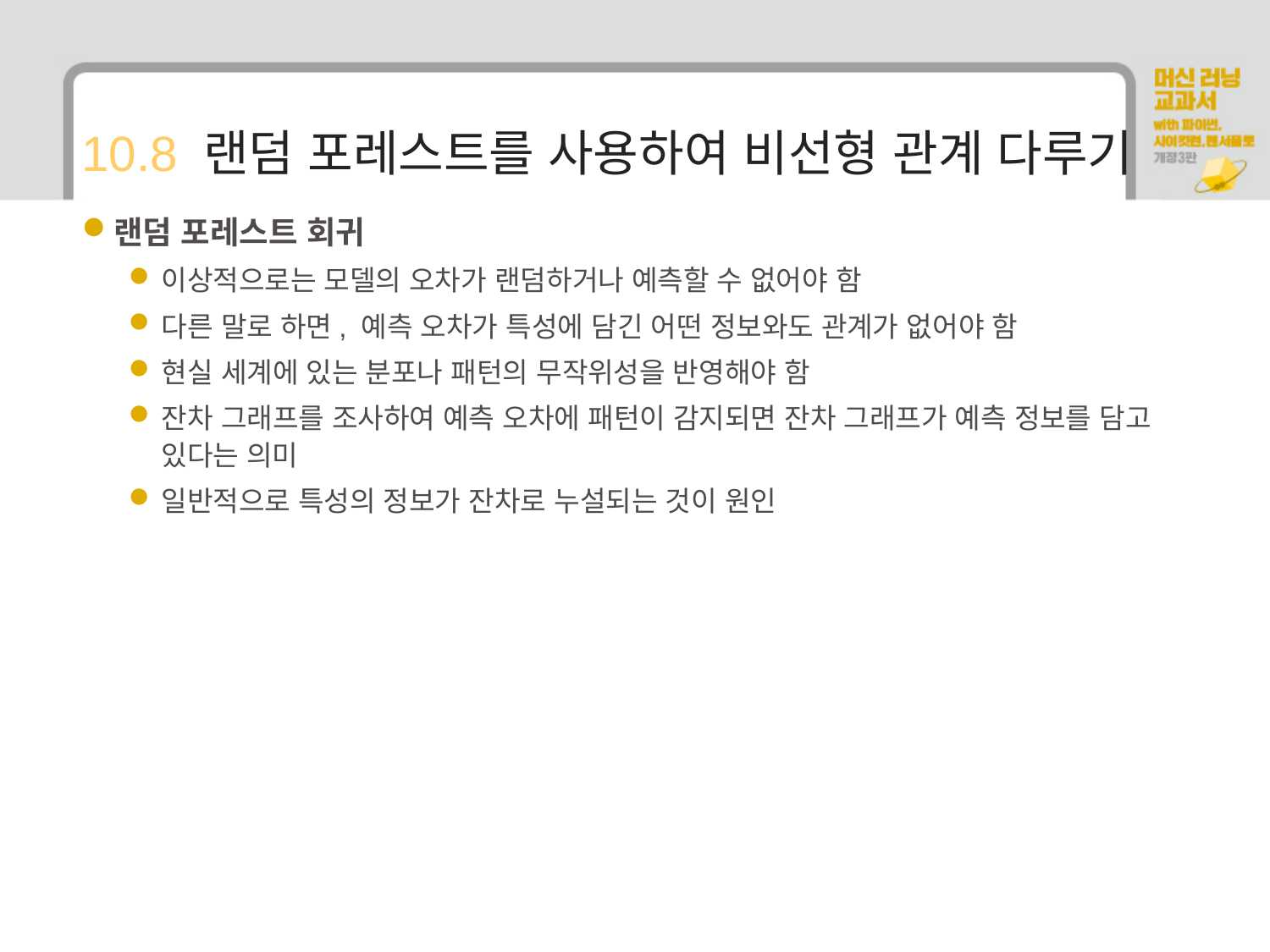

# 10.8 랜덤 포레스트를 사용하여 비선형 관계 다루기
랜덤 포레스트 회귀
이상적으로는 모델의 오차가 랜덤하거나 예측할 수 없어야 함
다른 말로 하면, 예측 오차가 특성에 담긴 어떤 정보와도 관계가 없어야 함
현실 세계에 있는 분포나 패턴의 무작위성을 반영해야 함
잔차 그래프를 조사하여 예측 오차에 패턴이 감지되면 잔차 그래프가 예측 정보를 담고 있다는 의미
일반적으로 특성의 정보가 잔차로 누설되는 것이 원인